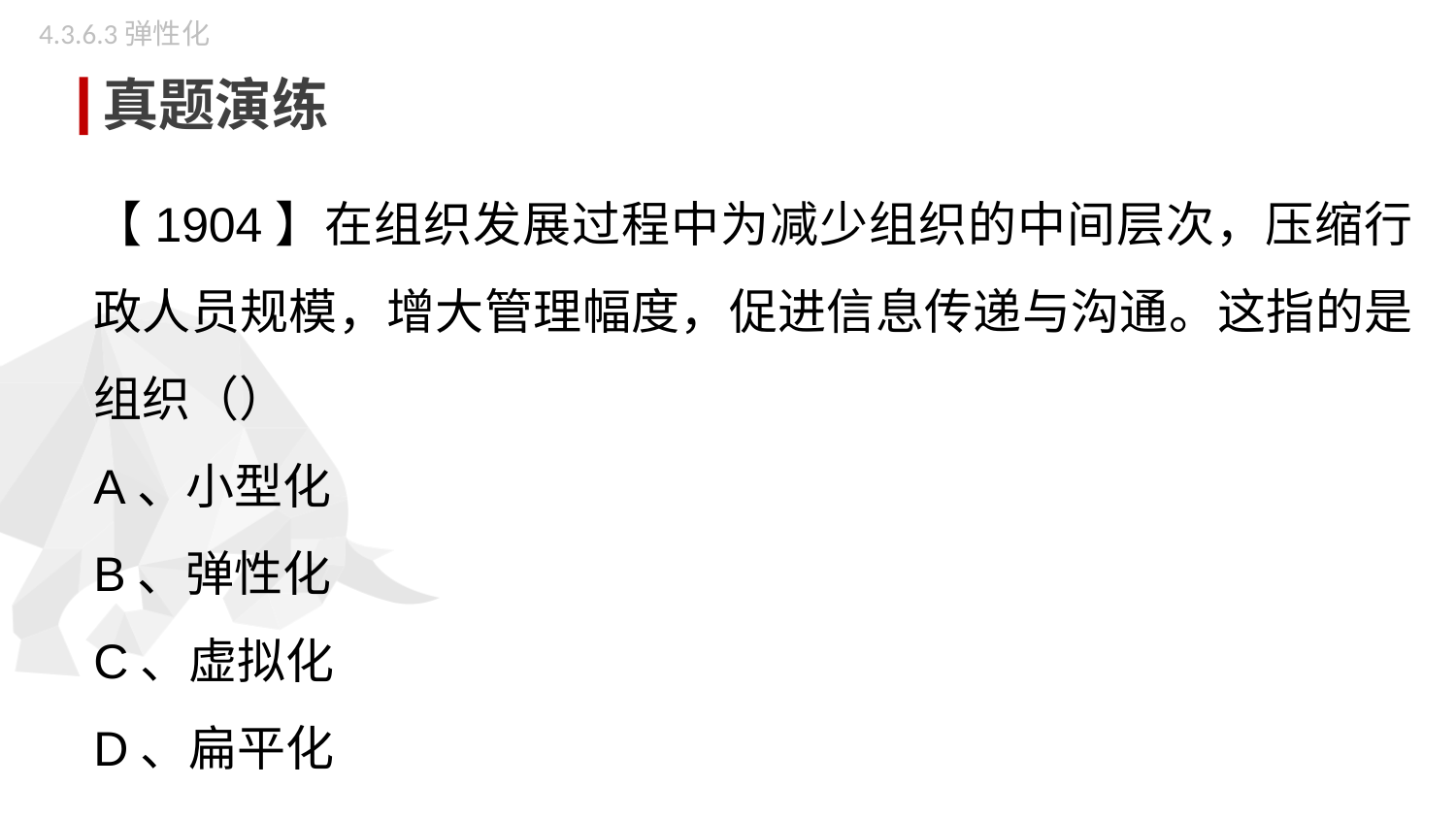

4.3.6.3弹性化

真题演练
【1904】在组织发展过程中为减少组织的中间层次，压缩行政人员规模，增大管理幅度，促进信息传递与沟通。这指的是组织（）
A、小型化
B、弹性化
C、虚拟化
D、扁平化